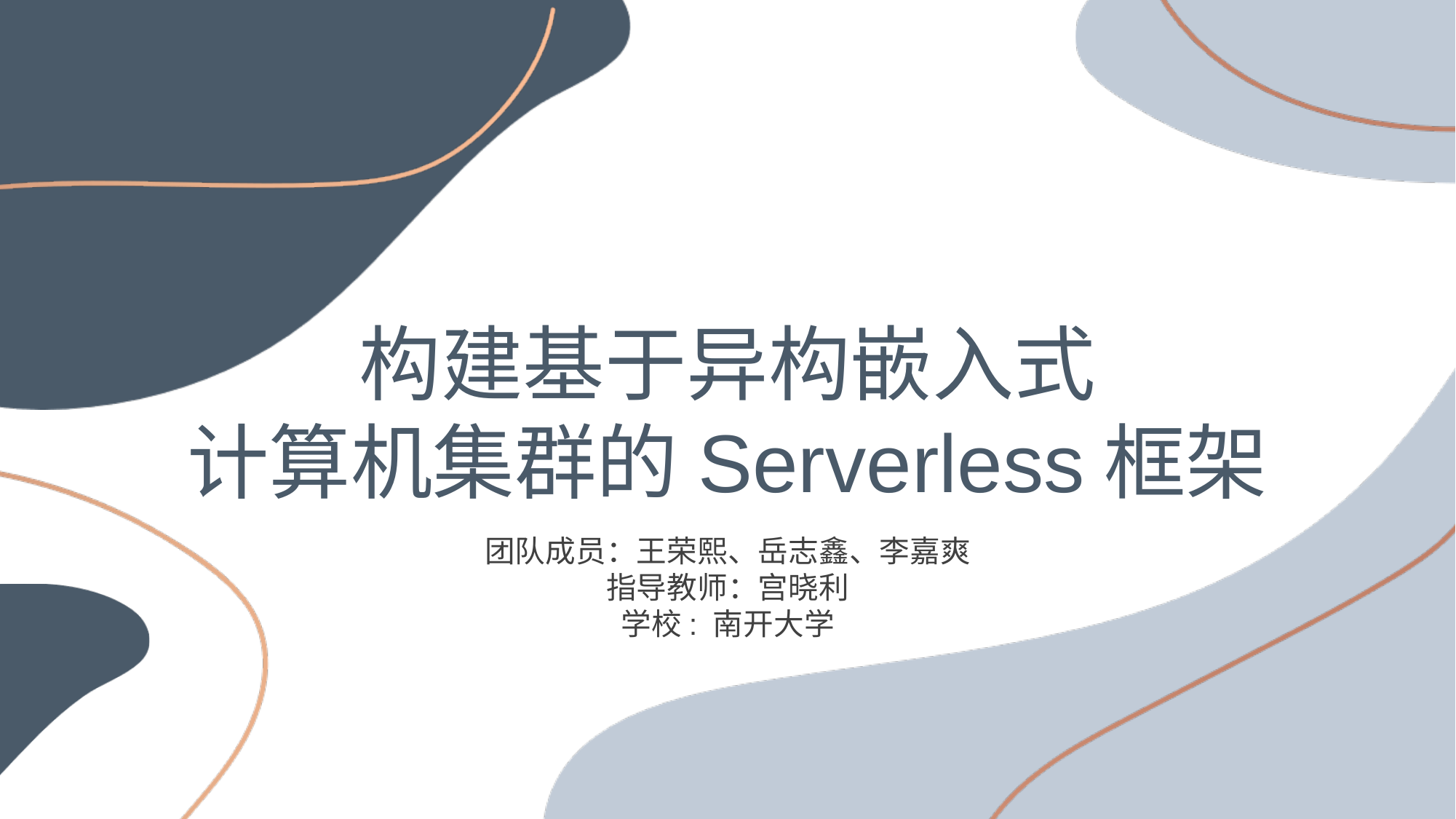

构建基于异构嵌入式
计算机集群的Serverless框架
团队成员：王荣熙、岳志鑫、李嘉爽
指导教师：宫晓利
学校: 南开大学